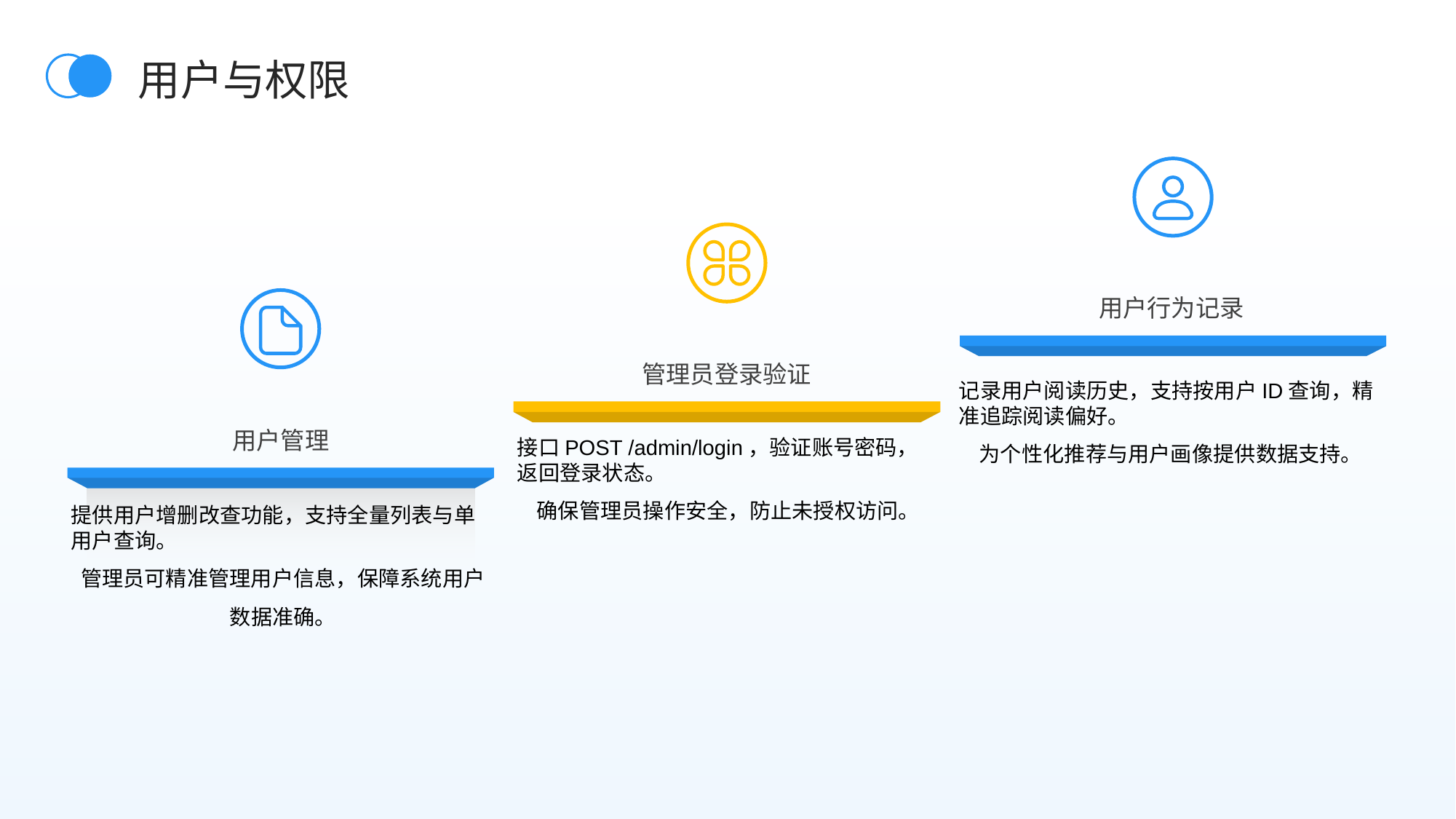

用户与权限

用户行为记录

管理员登录验证

用户管理
记录用户阅读历史，支持按用户ID查询，精准追踪阅读偏好。
为个性化推荐与用户画像提供数据支持。

接口POST /admin/login，验证账号密码，返回登录状态。
确保管理员操作安全，防止未授权访问。

提供用户增删改查功能，支持全量列表与单用户查询。
管理员可精准管理用户信息，保障系统用户数据准确。